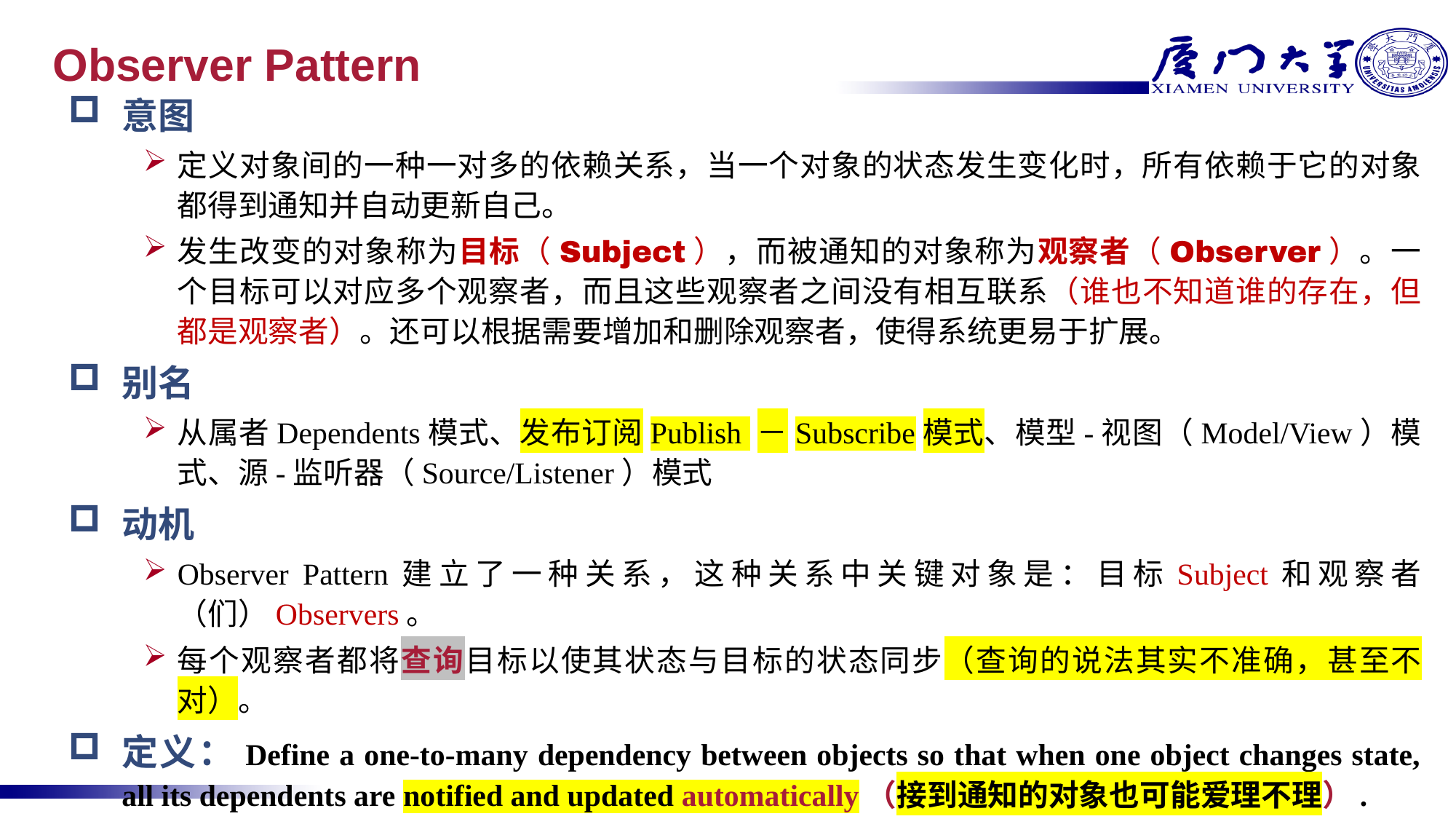

# Observer Pattern
意图
定义对象间的一种一对多的依赖关系，当一个对象的状态发生变化时，所有依赖于它的对象都得到通知并自动更新自己。
发生改变的对象称为目标（Subject），而被通知的对象称为观察者（Observer）。一个目标可以对应多个观察者，而且这些观察者之间没有相互联系（谁也不知道谁的存在，但都是观察者）。还可以根据需要增加和删除观察者，使得系统更易于扩展。
别名
从属者Dependents模式、发布订阅Publish －Subscribe模式、模型-视图（Model/View）模式、源-监听器（Source/Listener）模式
动机
Observer Pattern建立了一种关系，这种关系中关键对象是：目标Subject和观察者（们）Observers。
每个观察者都将查询目标以使其状态与目标的状态同步（查询的说法其实不准确，甚至不对）。
定义：Define a one-to-many dependency between objects so that when one object changes state, all its dependents are notified and updated automatically（接到通知的对象也可能爱理不理）.